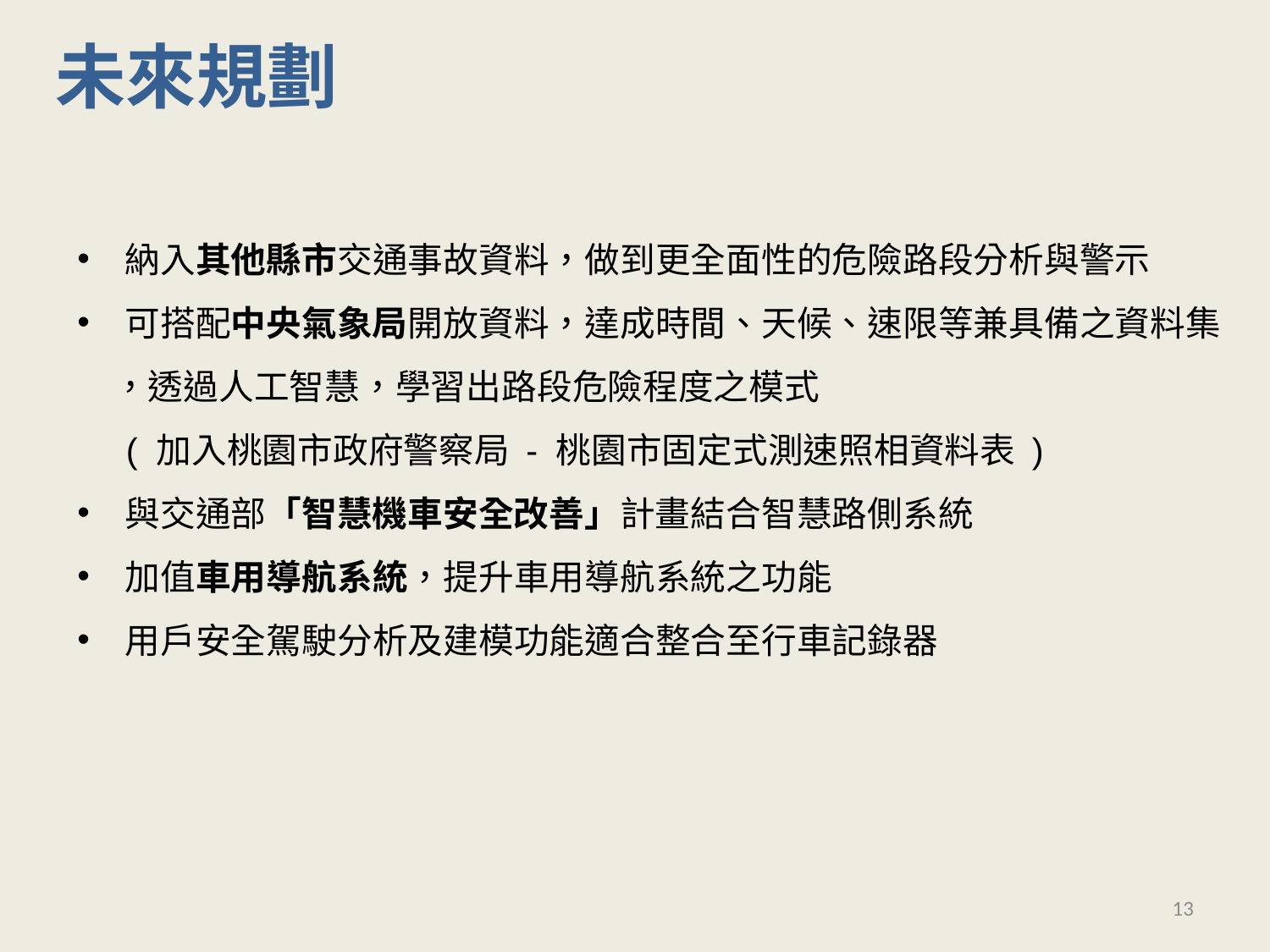

未來規劃
納入其他縣市交通事故資料，做到更全面性的危險路段分析與警示
可搭配中央氣象局開放資料，達成時間、天候、速限等兼具備之資料集
　，透過人工智慧，學習出路段危險程度之模式
     ( 加入桃園市政府警察局 - 桃園市固定式測速照相資料表 )
與交通部「智慧機車安全改善」計畫結合智慧路側系統
加值車用導航系統，提升車用導航系統之功能
用戶安全駕駛分析及建模功能適合整合至行車記錄器

13